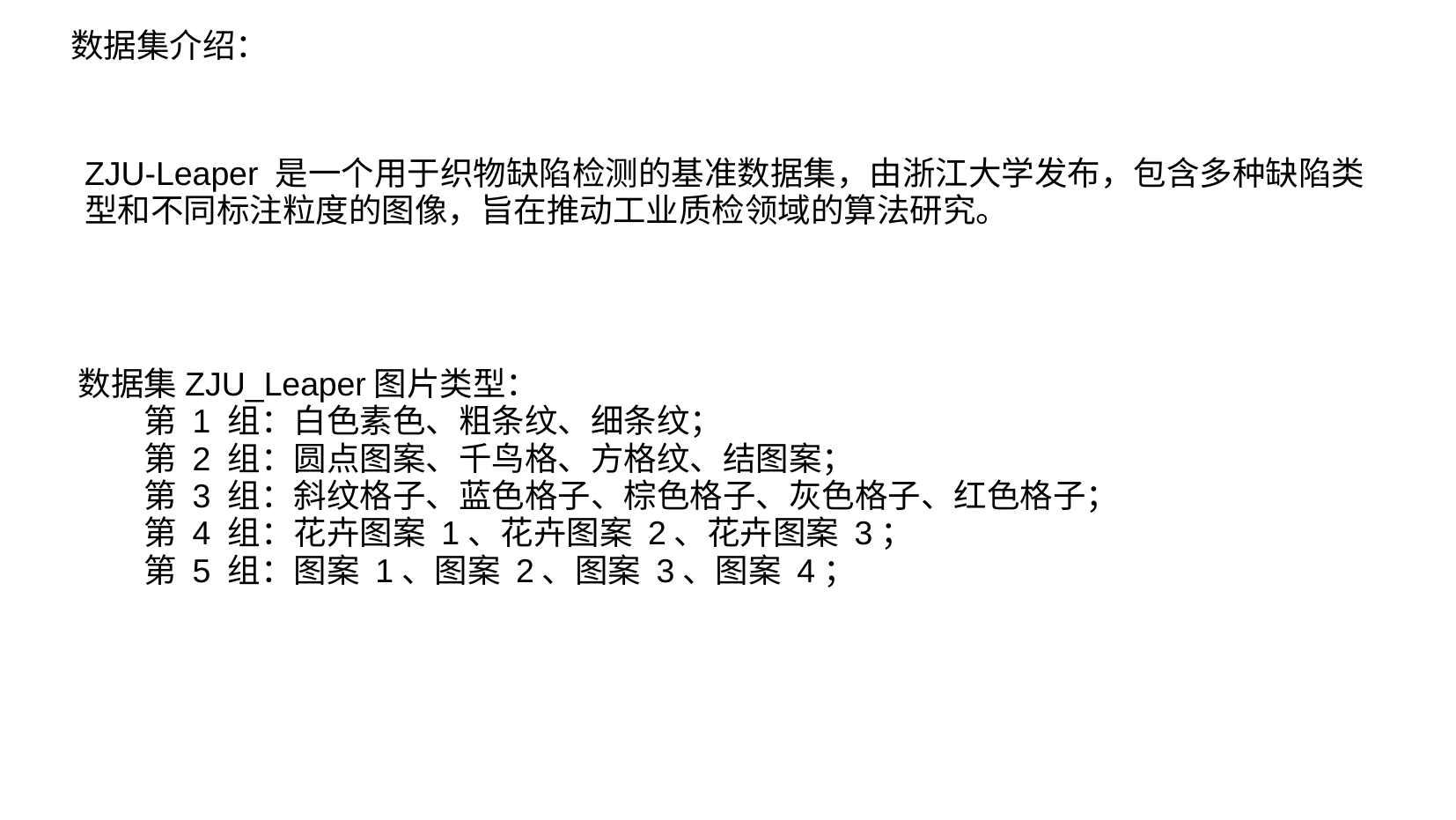

数据集介绍：
ZJU-Leaper 是一个用于织物缺陷检测的基准数据集，由浙江大学发布，包含多种缺陷类型和不同标注粒度的图像，旨在推动工业质检领域的算法研究。
数据集ZJU_Leaper图片类型：
第 1 组：白色素色、粗条纹、细条纹；
第 2 组：圆点图案、千鸟格、方格纹、结图案；
第 3 组：斜纹格子、蓝色格子、棕色格子、灰色格子、红色格子；
第 4 组：花卉图案 1、花卉图案 2、花卉图案 3；
第 5 组：图案 1、图案 2、图案 3、图案 4；

2